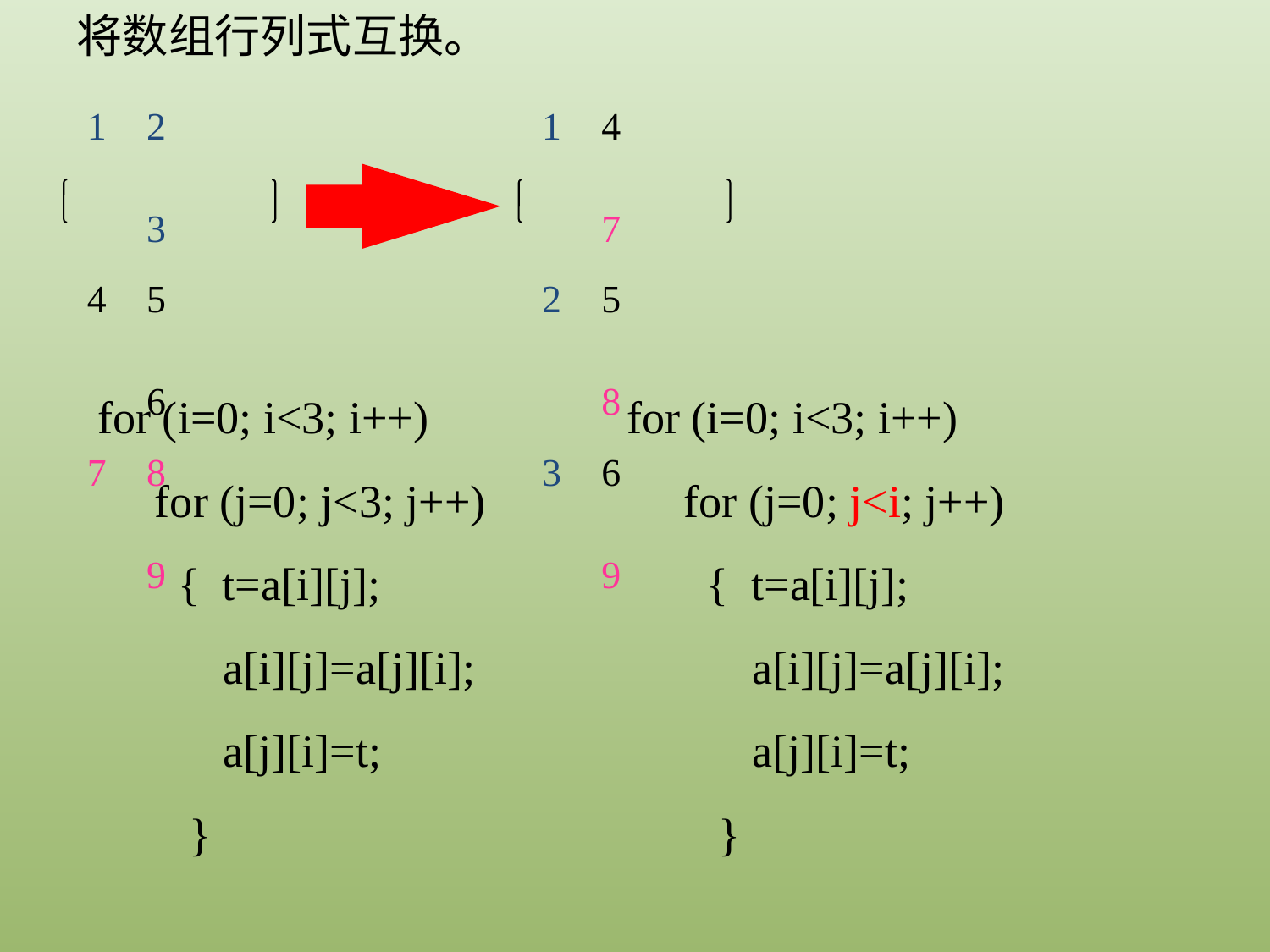

将数组行列式互换。
1	2	3
5	6
7	8	9
1	4	7
2	5	8
3	6	9

for (i=0; i<3; i++)
     for (j=0; j<3; j++)
       {  t=a[i][j];
           a[i][j]=a[j][i];
           a[j][i]=t;
        }
for (i=0; i<3; i++)
     for (j=0; j<i; j++)
       {  t=a[i][j];
           a[i][j]=a[j][i];
           a[j][i]=t;
        }
311